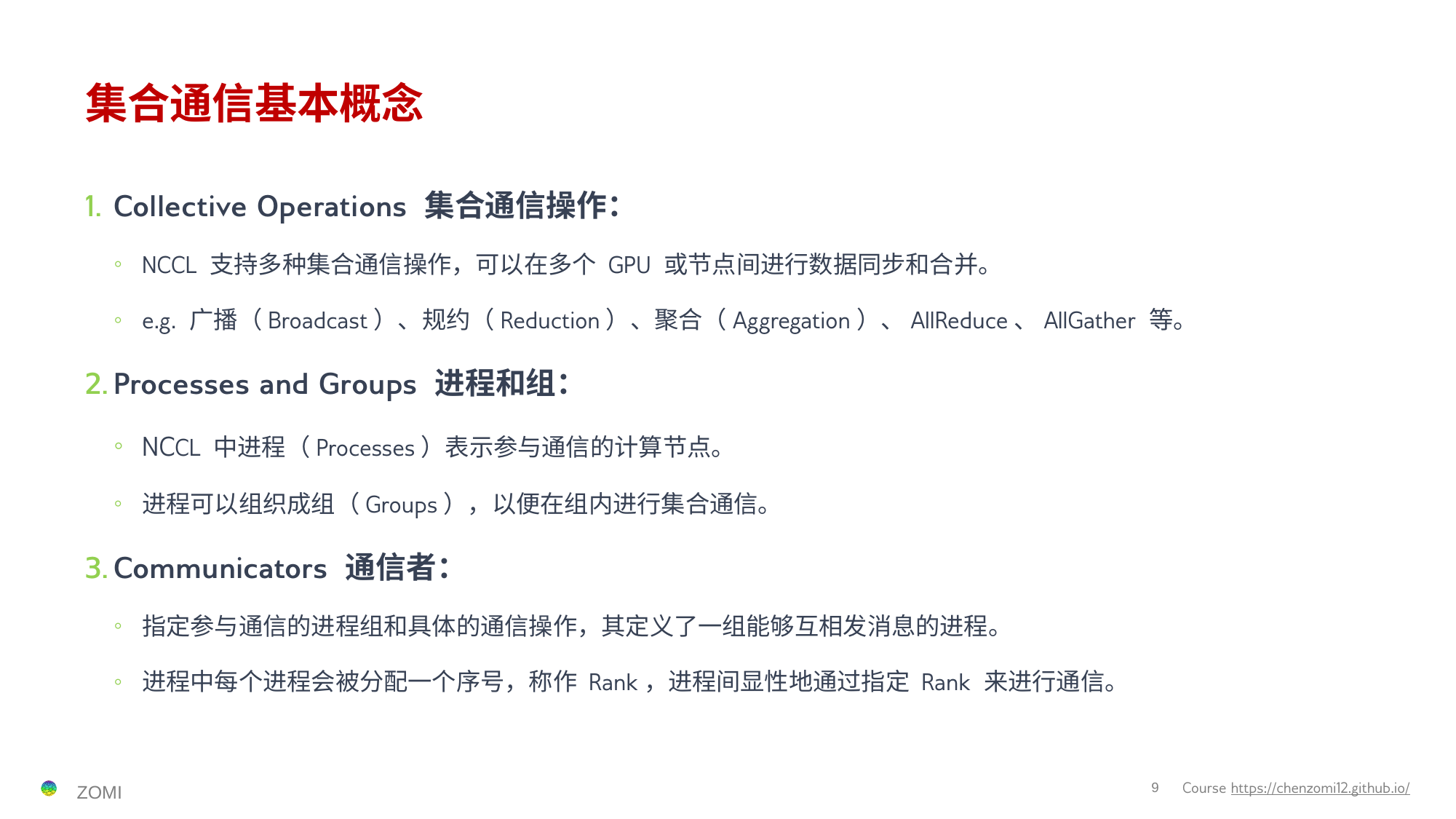

# 集合通信基本概念
Collective Operations 集合通信操作：
NCCL 支持多种集合通信操作，可以在多个 GPU 或节点间进行数据同步和合并。
e.g. 广播（Broadcast）、规约（Reduction）、聚合（Aggregation）、AllReduce、AllGather 等。
Processes and Groups 进程和组：
NCCL 中进程（Processes）表示参与通信的计算节点。
进程可以组织成组（Groups），以便在组内进行集合通信。
Communicators 通信者：
指定参与通信的进程组和具体的通信操作，其定义了一组能够互相发消息的进程。
进程中每个进程会被分配一个序号，称作 Rank，进程间显性地通过指定 Rank 来进行通信。